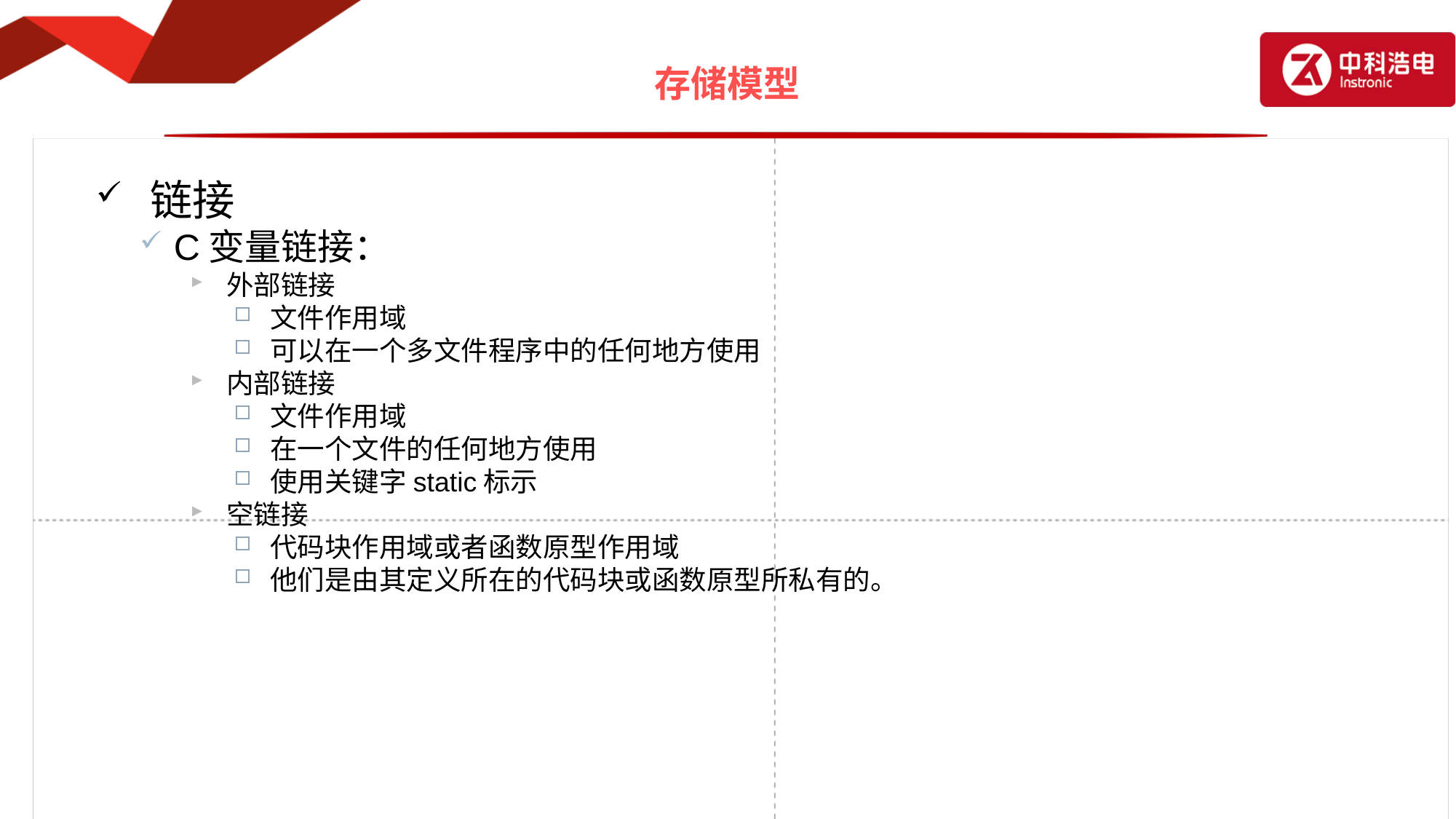

# 存储模型
链接
C变量链接：
外部链接
文件作用域
可以在一个多文件程序中的任何地方使用
内部链接
文件作用域
在一个文件的任何地方使用
使用关键字static标示
空链接
代码块作用域或者函数原型作用域
他们是由其定义所在的代码块或函数原型所私有的。